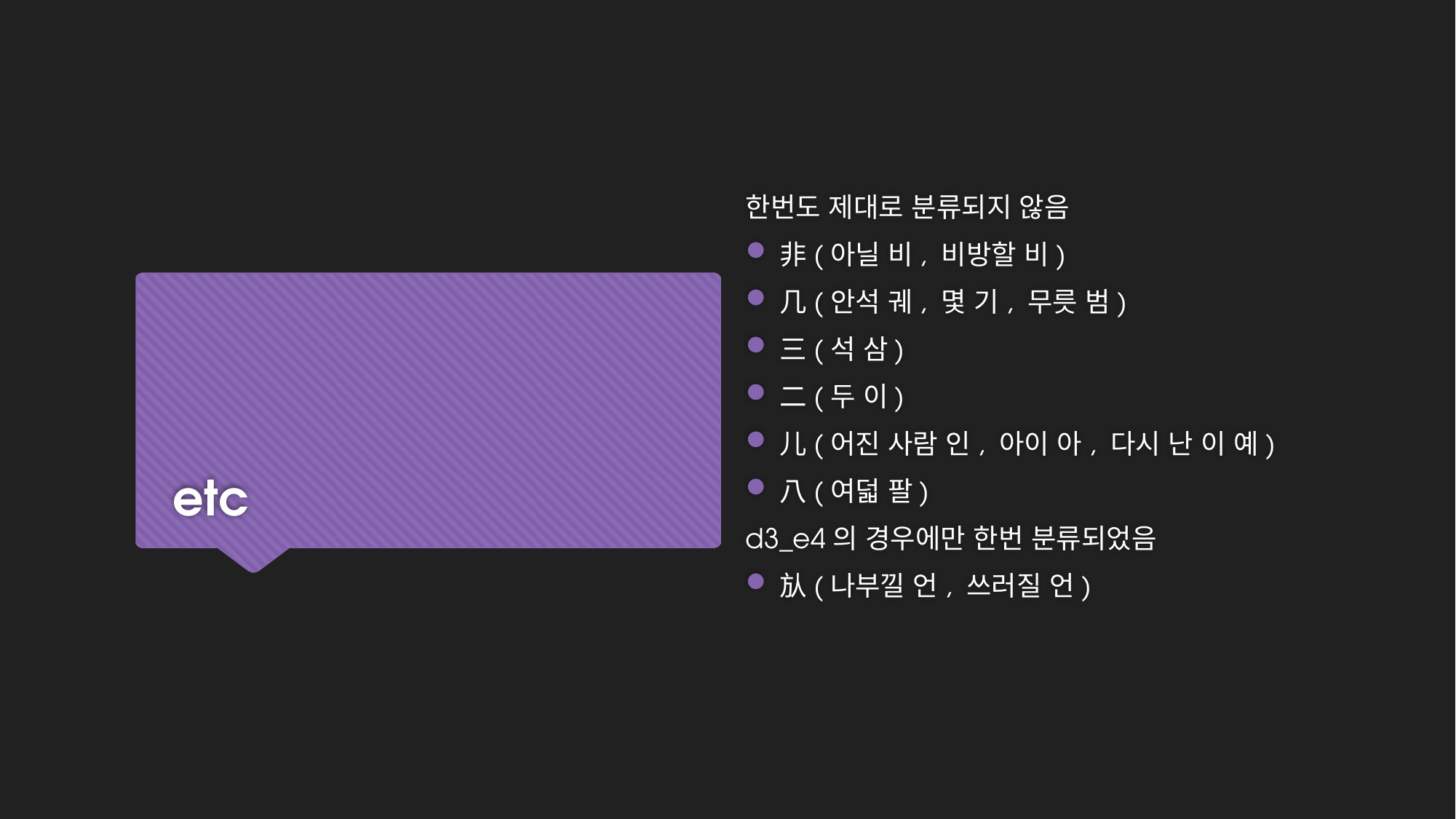

한번도 제대로 분류되지 않음
非(아닐 비, 비방할 비)
几(안석 궤, 몇 기, 무릇 범)
三(석 삼)
二(두 이)
儿(어진 사람 인, 아이 아, 다시 난 이 예)
八(여덟 팔)
d3_e4의 경우에만 한번 분류되었음
㫃(나부낄 언, 쓰러질 언)
# etc